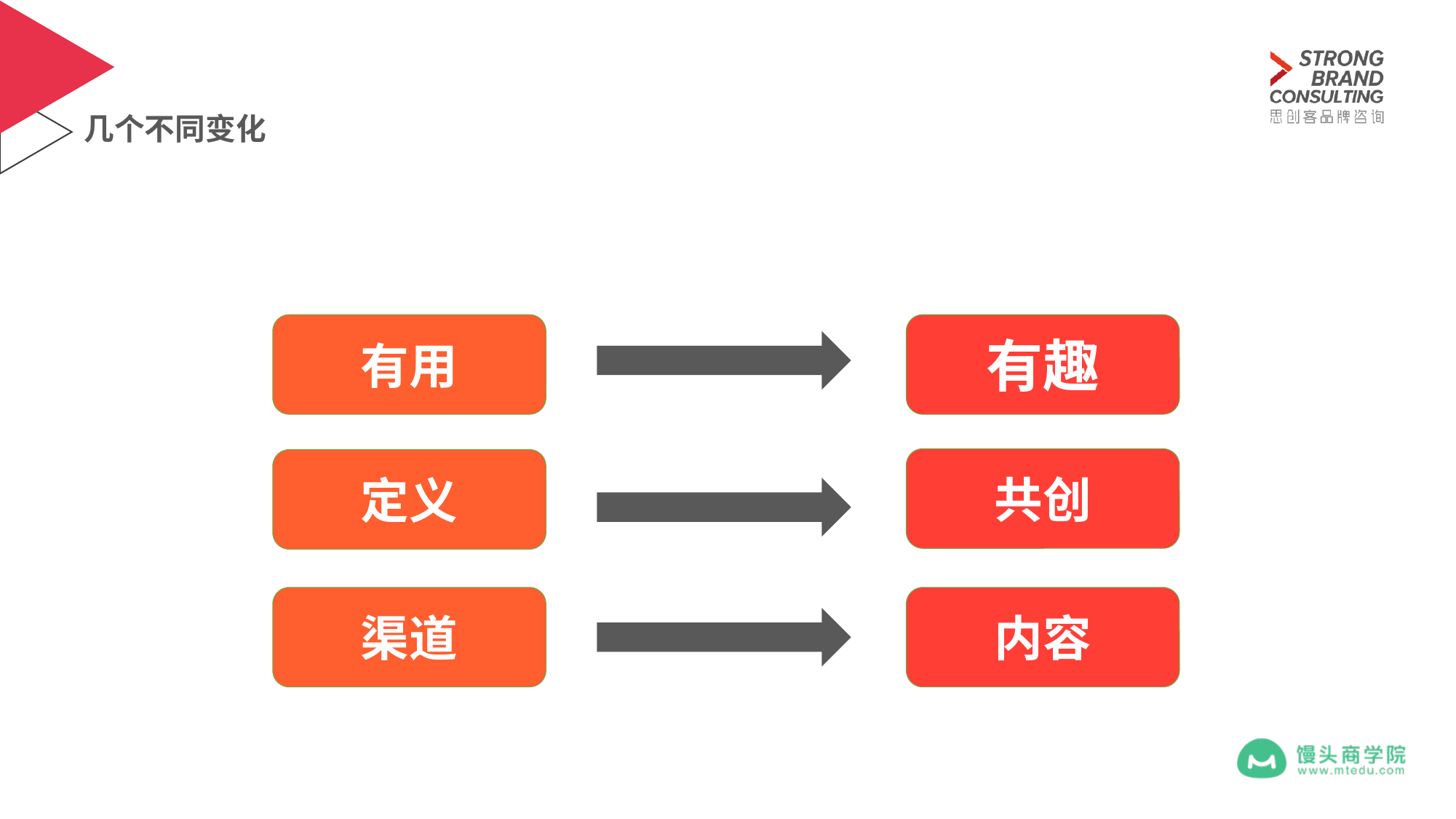

几个不同变化
有用
有趣

共创
定义

渠道
内容